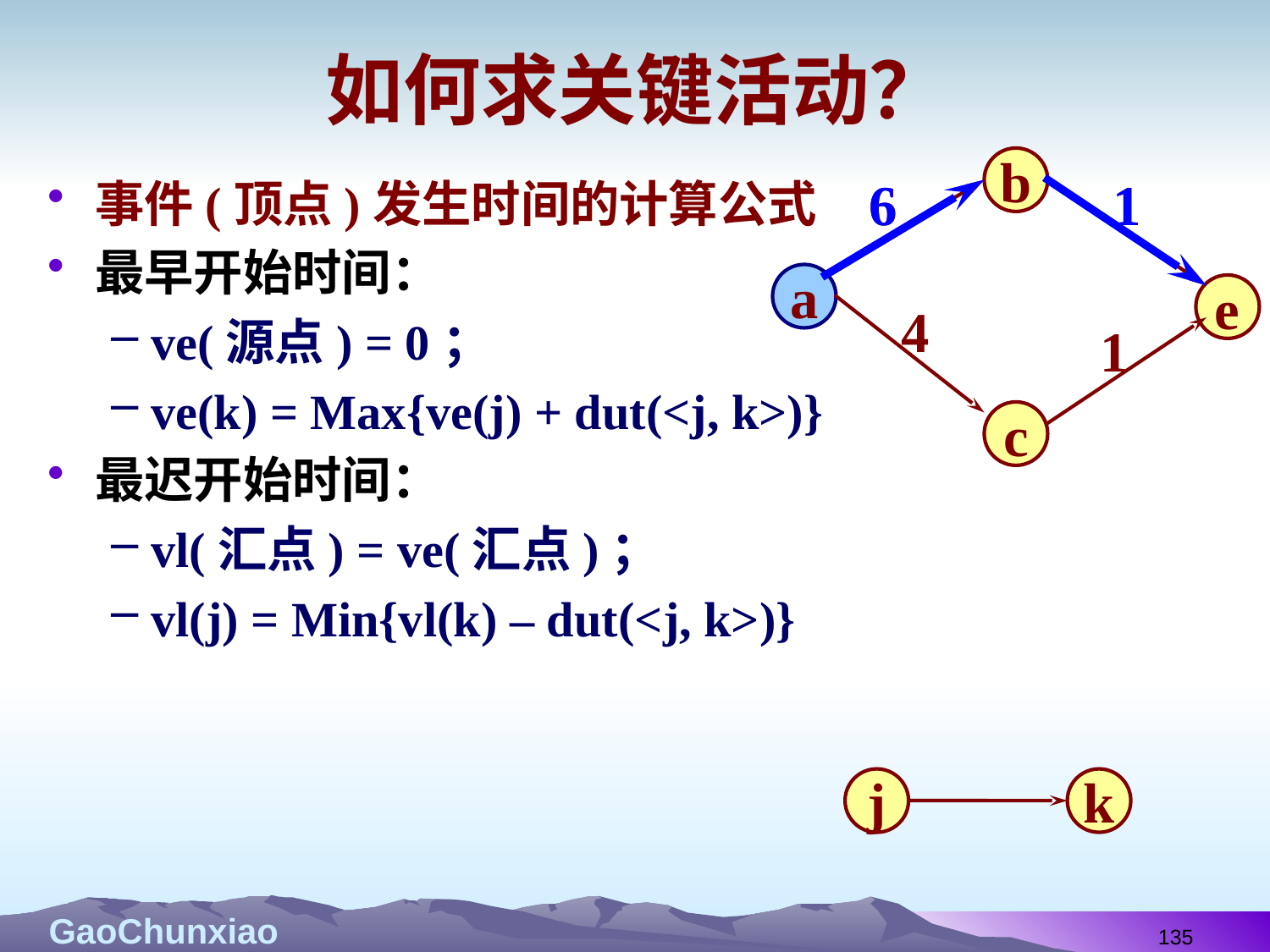

# 如何求关键活动？
b
6
6
1
1

a
e
4

1

c
事件(顶点)发生时间的计算公式
最早开始时间：
ve(源点) = 0；
ve(k) = Max{ve(j) + dut(<j, k>)}
最迟开始时间：
vl(汇点) = ve(汇点)；
vl(j) = Min{vl(k) – dut(<j, k>)}
j
k

135